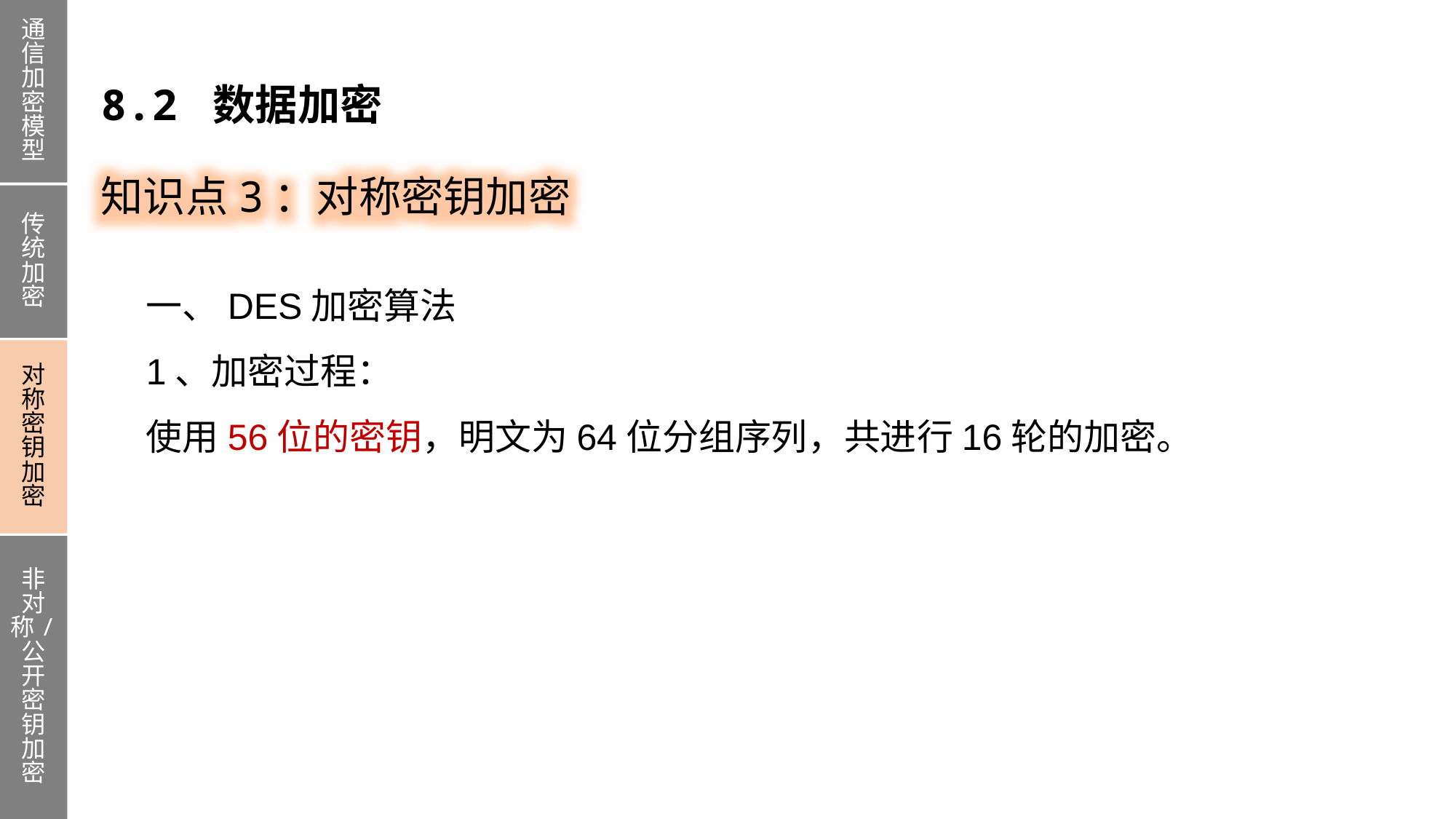

通信加密模型
传统加密
对称密钥加密
非对称/公开密钥加密
8.2 数据加密
知识点3：对称密钥加密
一、DES加密算法
1、加密过程：
使用56位的密钥，明文为64位分组序列，共进行16轮的加密。